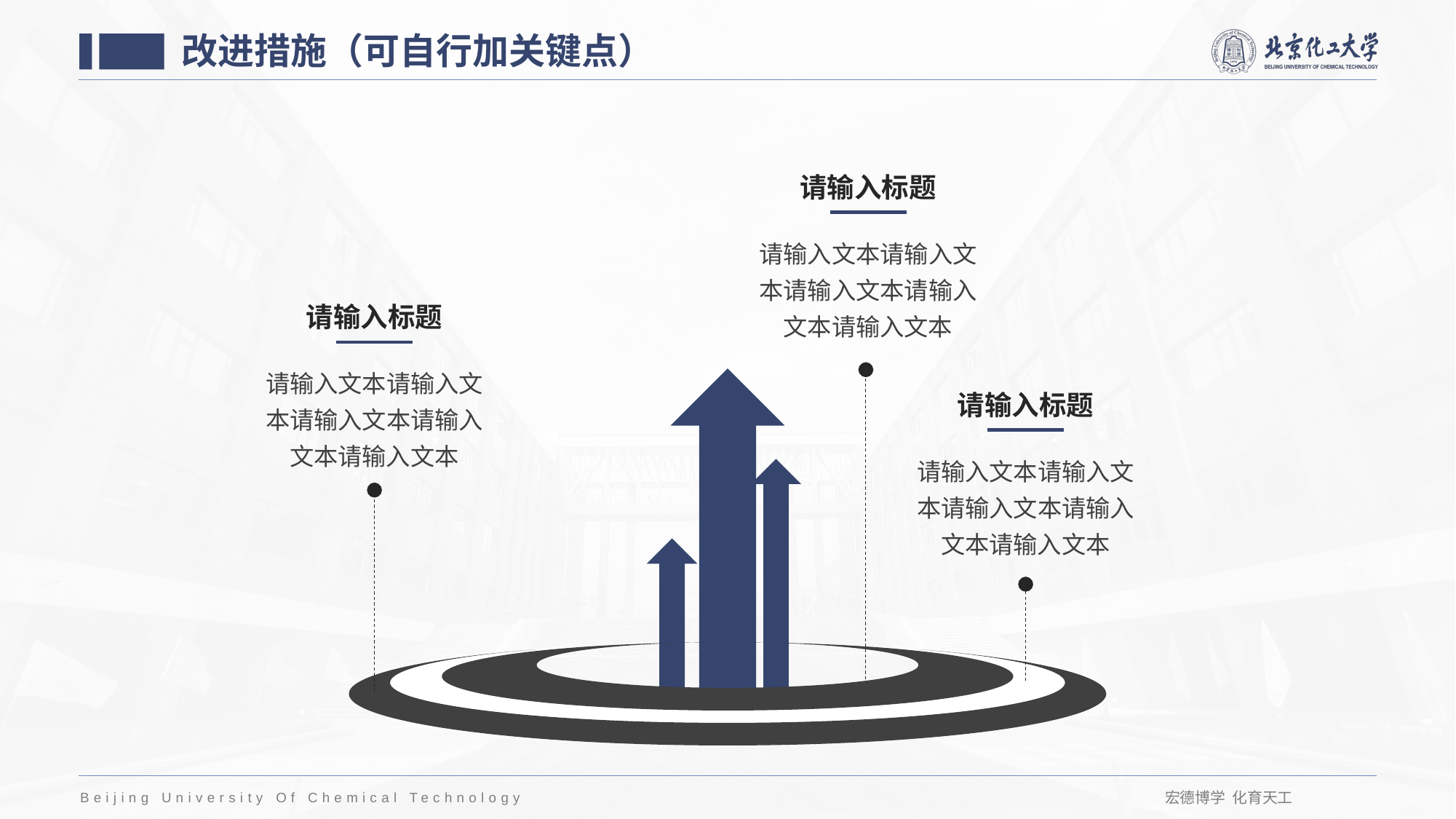

改进措施（可自行加关键点）

请输入标题
请输入文本请输入文本请输入文本请输入文本请输入文本
请输入标题
请输入文本请输入文本请输入文本请输入文本请输入文本

请输入标题
请输入文本请输入文本请输入文本请输入文本请输入文本